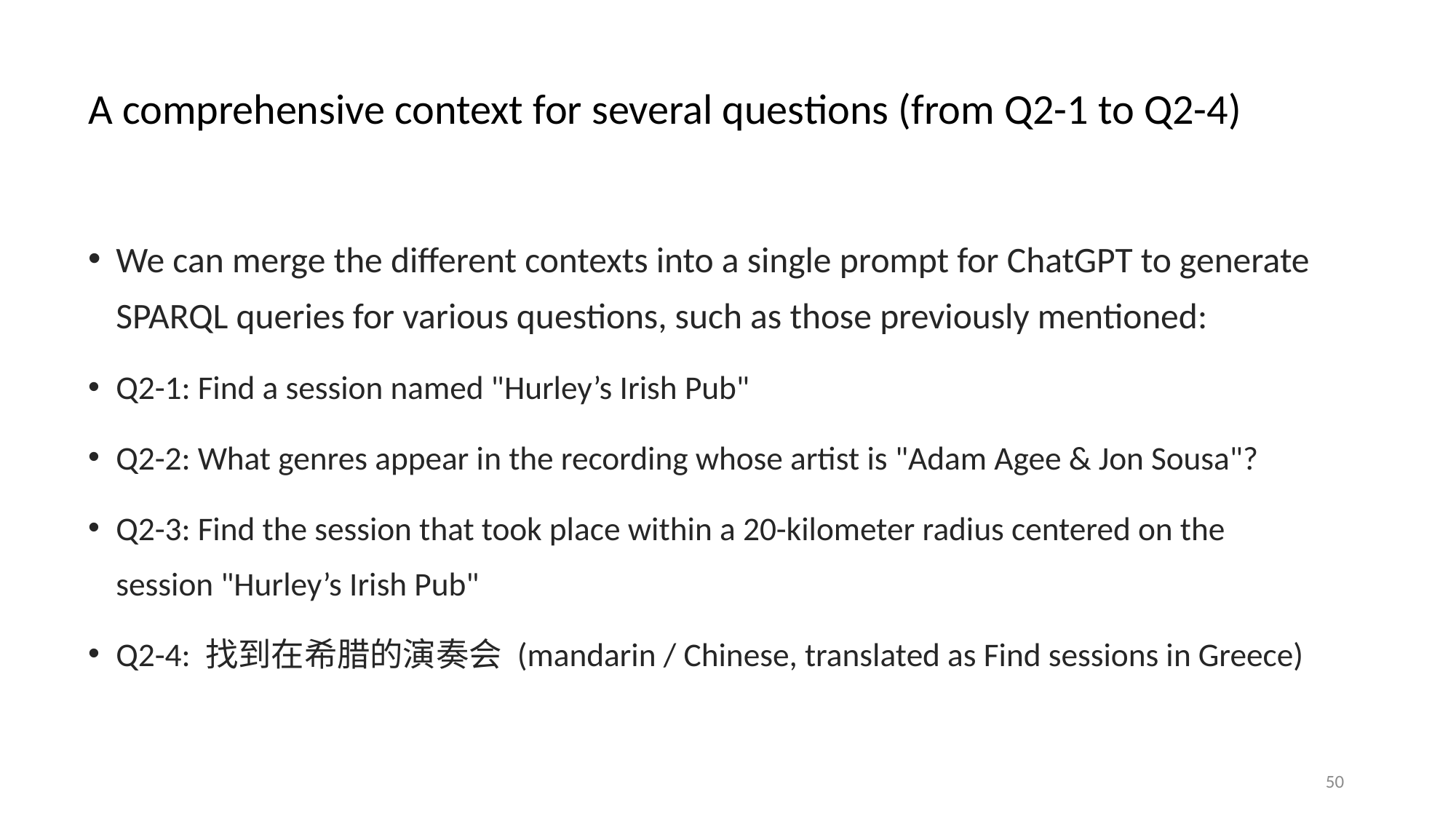

# A comprehensive context for several questions (from Q2-1 to Q2-4)
We can merge the different contexts into a single prompt for ChatGPT to generate SPARQL queries for various questions, such as those previously mentioned:
Q2-1: Find a session named "Hurley’s Irish Pub"
Q2-2: What genres appear in the recording whose artist is "Adam Agee & Jon Sousa"?
Q2-3: Find the session that took place within a 20-kilometer radius centered on the session "Hurley’s Irish Pub"
Q2-4: 找到在希腊的演奏会 (mandarin / Chinese, translated as Find sessions in Greece)

50